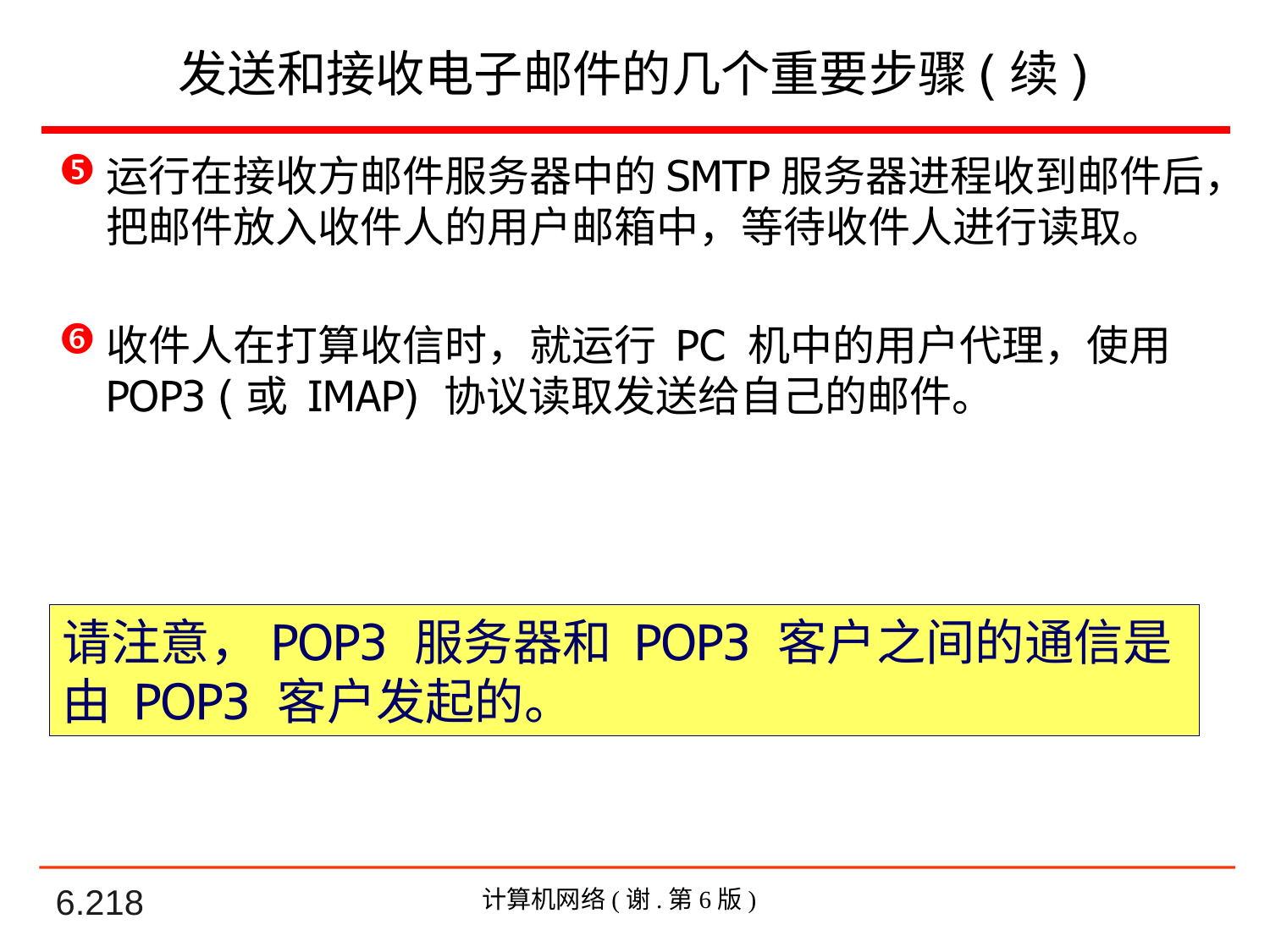

# 发送和接收电子邮件的几个重要步骤(续)
运行在接收方邮件服务器中的SMTP服务器进程收到邮件后，把邮件放入收件人的用户邮箱中，等待收件人进行读取。

收件人在打算收信时，就运行 PC 机中的用户代理，使用 POP3 (或 IMAP) 协议读取发送给自己的邮件。

请注意，POP3 服务器和 POP3 客户之间的通信是由 POP3 客户发起的。